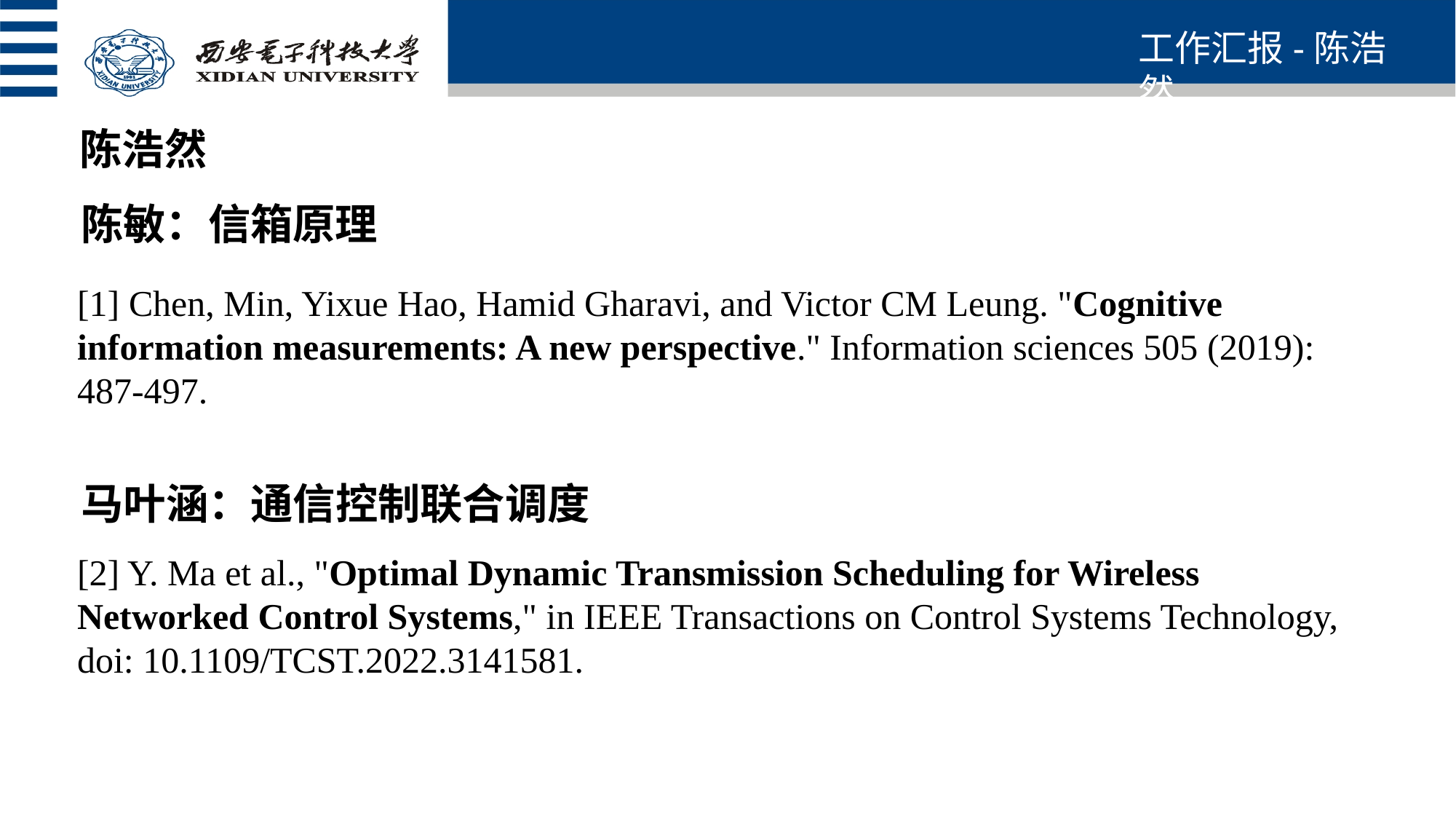

工作汇报-陈浩然
陈浩然
陈敏：信箱原理
[1] Chen, Min, Yixue Hao, Hamid Gharavi, and Victor CM Leung. "Cognitive information measurements: A new perspective." Information sciences 505 (2019): 487-497.
马叶涵：通信控制联合调度
[2] Y. Ma et al., "Optimal Dynamic Transmission Scheduling for Wireless Networked Control Systems," in IEEE Transactions on Control Systems Technology, doi: 10.1109/TCST.2022.3141581.